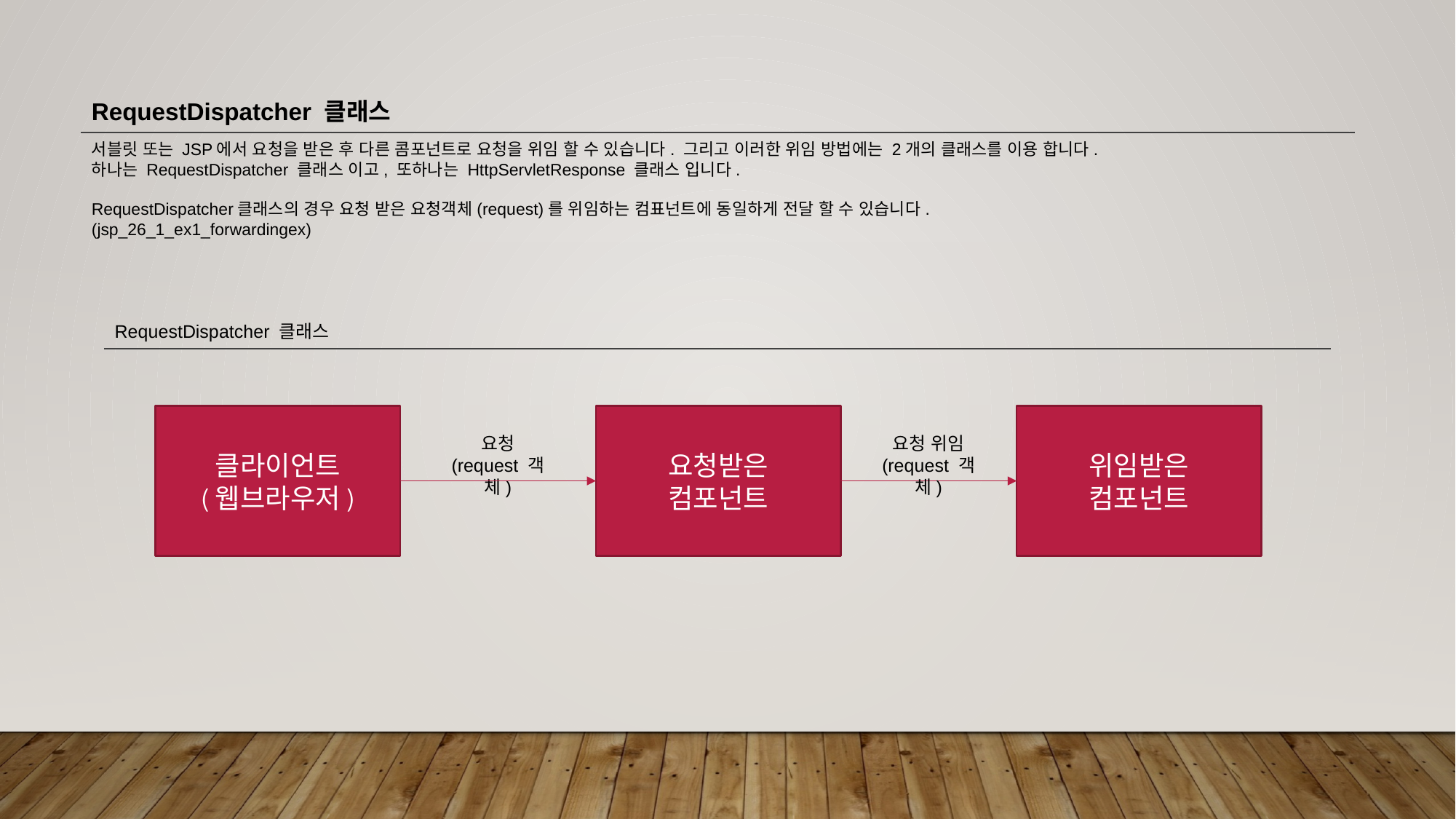

RequestDispatcher 클래스
서블릿 또는 JSP에서 요청을 받은 후 다른 콤포넌트로 요청을 위임 할 수 있습니다. 그리고 이러한 위임 방법에는 2개의 클래스를 이용 합니다.
하나는 RequestDispatcher 클래스 이고, 또하나는 HttpServletResponse 클래스 입니다.

RequestDispatcher클래스의 경우 요청 받은 요청객체(request)를 위임하는 컴표넌트에 동일하게 전달 할 수 있습니다.
(jsp_26_1_ex1_forwardingex)
RequestDispatcher 클래스
요청받은
컴포넌트
위임받은
컴포넌트
클라이언트
(웹브라우저)
요청
(request 객체)
요청 위임
(request 객체)